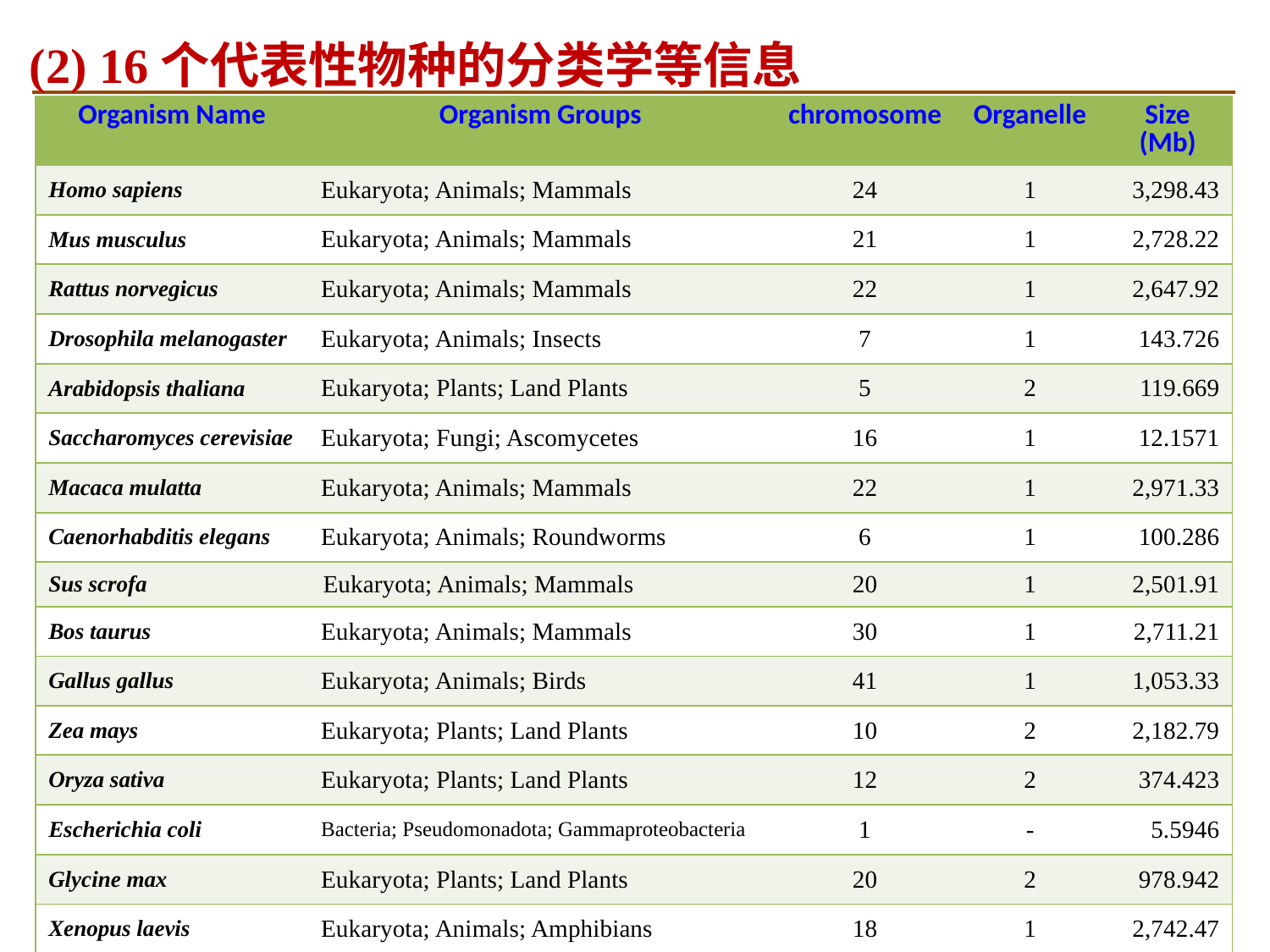

(2) 16个代表性物种的分类学等信息
| Organism Name | Organism Groups | chromosome | Organelle | Size (Mb) |
| --- | --- | --- | --- | --- |
| Homo sapiens | Eukaryota; Animals; Mammals | 24 | 1 | 3,298.43 |
| Mus musculus | Eukaryota; Animals; Mammals | 21 | 1 | 2,728.22 |
| Rattus norvegicus | Eukaryota; Animals; Mammals | 22 | 1 | 2,647.92 |
| Drosophila melanogaster | Eukaryota; Animals; Insects | 7 | 1 | 143.726 |
| Arabidopsis thaliana | Eukaryota; Plants; Land Plants | 5 | 2 | 119.669 |
| Saccharomyces cerevisiae | Eukaryota; Fungi; Ascomycetes | 16 | 1 | 12.1571 |
| Macaca mulatta | Eukaryota; Animals; Mammals | 22 | 1 | 2,971.33 |
| Caenorhabditis elegans | Eukaryota; Animals; Roundworms | 6 | 1 | 100.286 |
| Sus scrofa | Eukaryota; Animals; Mammals | 20 | 1 | 2,501.91 |
| Bos taurus | Eukaryota; Animals; Mammals | 30 | 1 | 2,711.21 |
| Gallus gallus | Eukaryota; Animals; Birds | 41 | 1 | 1,053.33 |
| Zea mays | Eukaryota; Plants; Land Plants | 10 | 2 | 2,182.79 |
| Oryza sativa | Eukaryota; Plants; Land Plants | 12 | 2 | 374.423 |
| Escherichia coli | Bacteria; Pseudomonadota; Gammaproteobacteria | 1 | - | 5.5946 |
| Glycine max | Eukaryota; Plants; Land Plants | 20 | 2 | 978.942 |
| Xenopus laevis | Eukaryota; Animals; Amphibians | 18 | 1 | 2,742.47 |